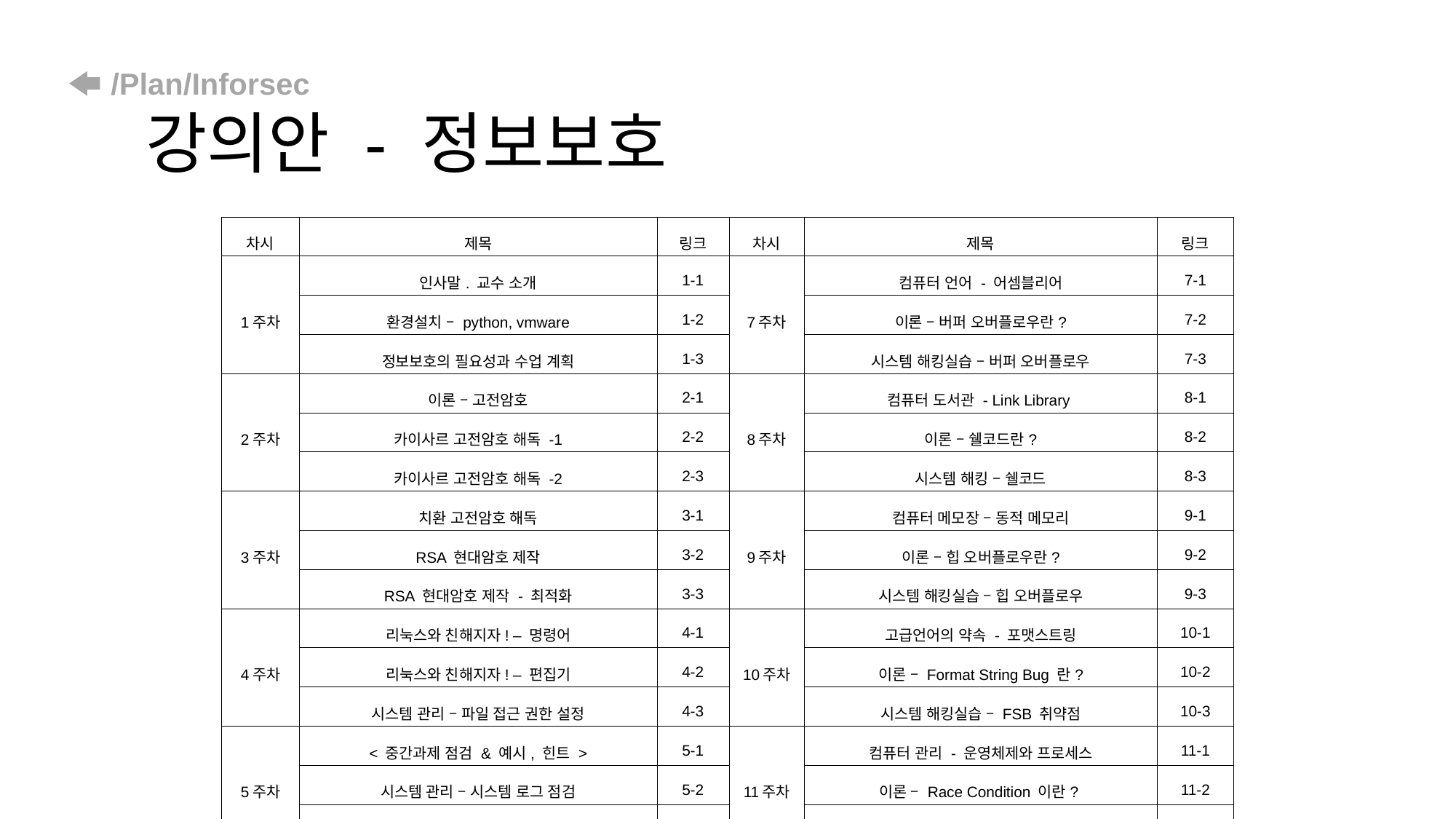

# /Plan/Inforsec 강의안 - 정보보호

| 차시 | 제목 | 링크 | 차시 | 제목 | 링크 |
| --- | --- | --- | --- | --- | --- |
| 1주차 | 인사말. 교수 소개 | 1-1 | 7주차 | 컴퓨터 언어 - 어셈블리어 | 7-1 |
|  | 환경설치 – python, vmware | 1-2 |  | 이론 – 버퍼 오버플로우란? | 7-2 |
|  | 정보보호의 필요성과 수업 계획 | 1-3 |  | 시스템 해킹실습 – 버퍼 오버플로우 | 7-3 |
| 2주차 | 이론 – 고전암호 | 2-1 | 8주차 | 컴퓨터 도서관 - Link Library | 8-1 |
|  | 카이사르 고전암호 해독 -1 | 2-2 |  | 이론 – 쉘코드란? | 8-2 |
|  | 카이사르 고전암호 해독 -2 | 2-3 |  | 시스템 해킹 – 쉘코드 | 8-3 |
| 3주차 | 치환 고전암호 해독 | 3-1 | 9주차 | 컴퓨터 메모장 – 동적 메모리 | 9-1 |
|  | RSA 현대암호 제작 | 3-2 |  | 이론 – 힙 오버플로우란? | 9-2 |
|  | RSA 현대암호 제작 - 최적화 | 3-3 |  | 시스템 해킹실습 – 힙 오버플로우 | 9-3 |
| 4주차 | 리눅스와 친해지자! – 명령어 | 4-1 | 10주차 | 고급언어의 약속 - 포맷스트링 | 10-1 |
|  | 리눅스와 친해지자! – 편집기 | 4-2 |  | 이론 – Format String Bug 란? | 10-2 |
|  | 시스템 관리 – 파일 접근 권한 설정 | 4-3 |  | 시스템 해킹실습 – FSB 취약점 | 10-3 |
| 5주차 | < 중간과제 점검 & 예시, 힌트 > | 5-1 | 11주차 | 컴퓨터 관리 - 운영체제와 프로세스 | 11-1 |
|  | 시스템 관리 – 시스템 로그 점검 | 5-2 |  | 이론 – Race Condition 이란? | 11-2 |
|  | 시스템 관리 – R 명령어 제한 | 5-3 |  | 시스템 해킹 – 권한상승 (공격) | 11-3 |
| 6주차 | 네트워크 감지 도구 - Wireshark, Tshark | 6-1 | 12주차 | 이론 – 백도어란? | 12-1 |
|  | 시스템 침해예방 – 계정 우회 접속 탐지 | 6-2 |  | 시스템 해킹실습 – 백도어 | 12-2 |
|  | 시스템 침해예방 – 계정 원격 접속 탐지 | 6-3 |  | 시스템 해킹실습 – 비인가 접근공격 | 12-3 |